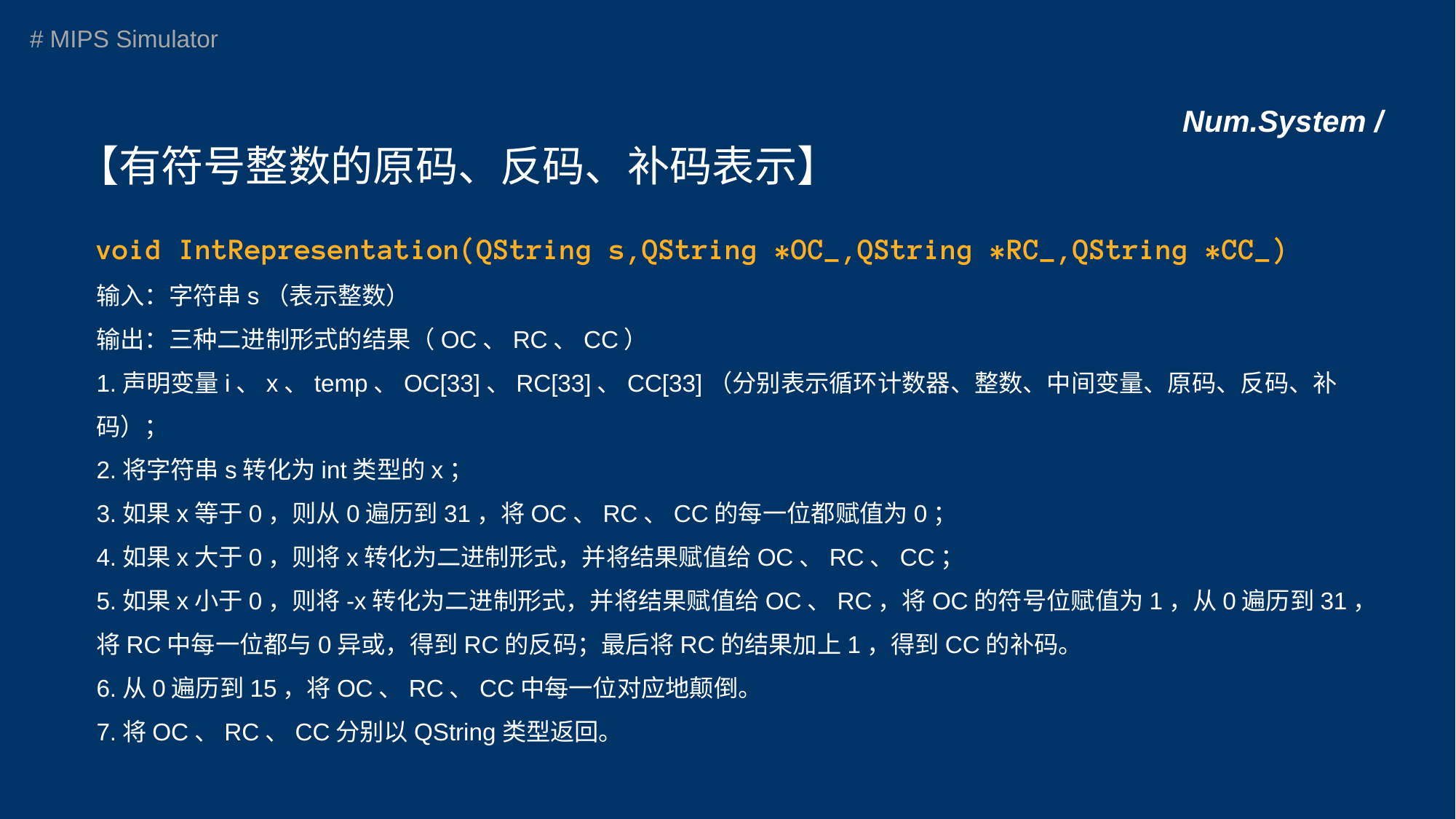

# Num.System /
【有符号整数的原码、反码、补码表示】
void IntRepresentation(QString s,QString *OC_,QString *RC_,QString *CC_)
输入：字符串s（表示整数）
输出：三种二进制形式的结果（OC、RC、CC）
1.声明变量i、x、temp、OC[33]、RC[33]、CC[33]（分别表示循环计数器、整数、中间变量、原码、反码、补码）；
2.将字符串s转化为int类型的x；
3.如果x等于0，则从0遍历到31，将OC、RC、CC的每一位都赋值为0；
4.如果x大于0，则将x转化为二进制形式，并将结果赋值给OC、RC、CC；
5.如果x小于0，则将-x转化为二进制形式，并将结果赋值给OC、RC，将OC的符号位赋值为1，从0遍历到31，将RC中每一位都与0异或，得到RC的反码；最后将RC的结果加上1，得到CC的补码。
6.从0遍历到15，将OC、RC、CC中每一位对应地颠倒。
7.将OC、RC、CC分别以QString类型返回。